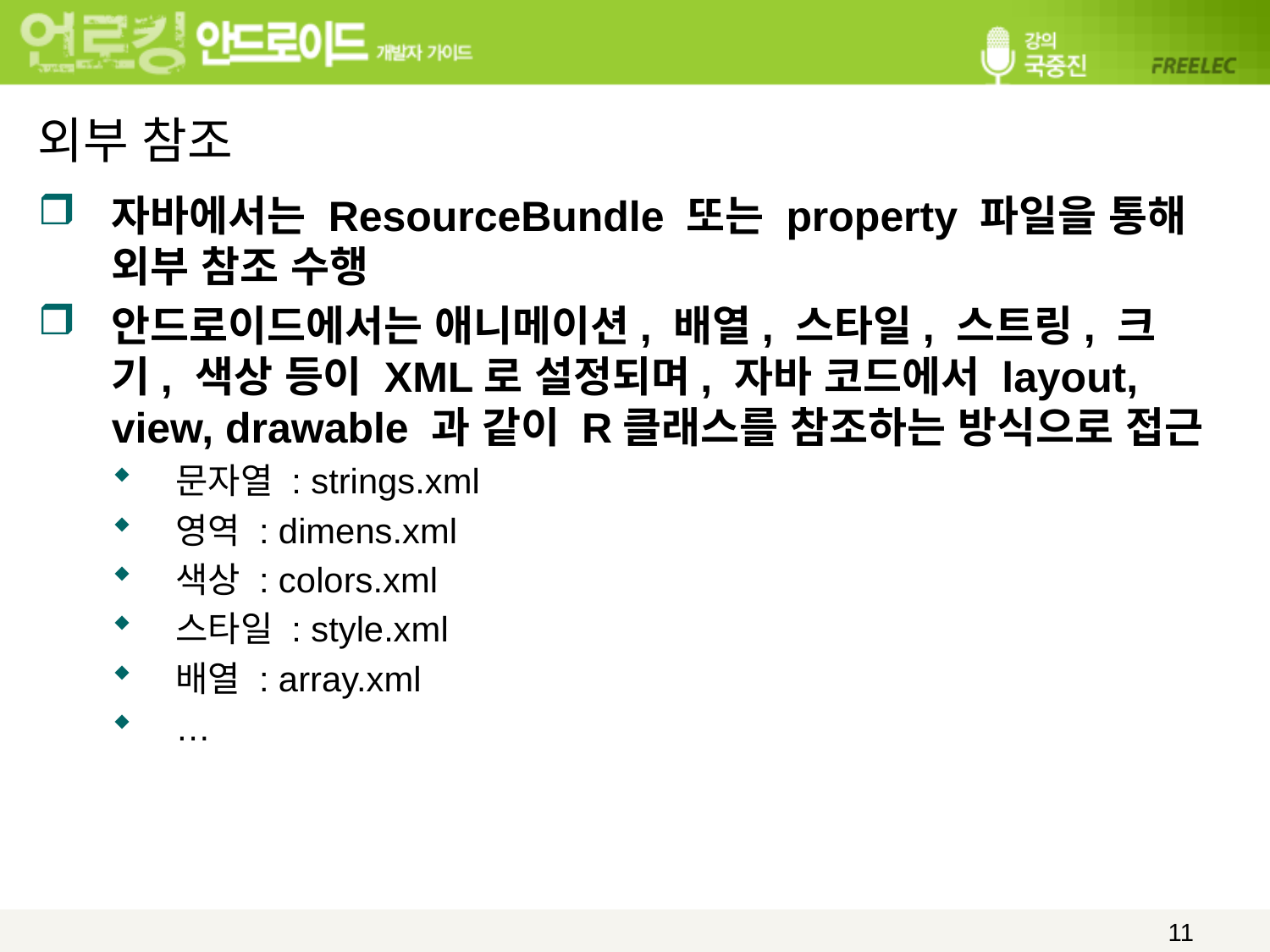

# 외부 참조
자바에서는 ResourceBundle 또는 property 파일을 통해 외부 참조 수행
안드로이드에서는 애니메이션, 배열, 스타일, 스트링, 크기, 색상 등이 XML로 설정되며, 자바 코드에서 layout, view, drawable 과 같이 R클래스를 참조하는 방식으로 접근
문자열 : strings.xml
영역 : dimens.xml
색상 : colors.xml
스타일 : style.xml
배열 : array.xml
…
11